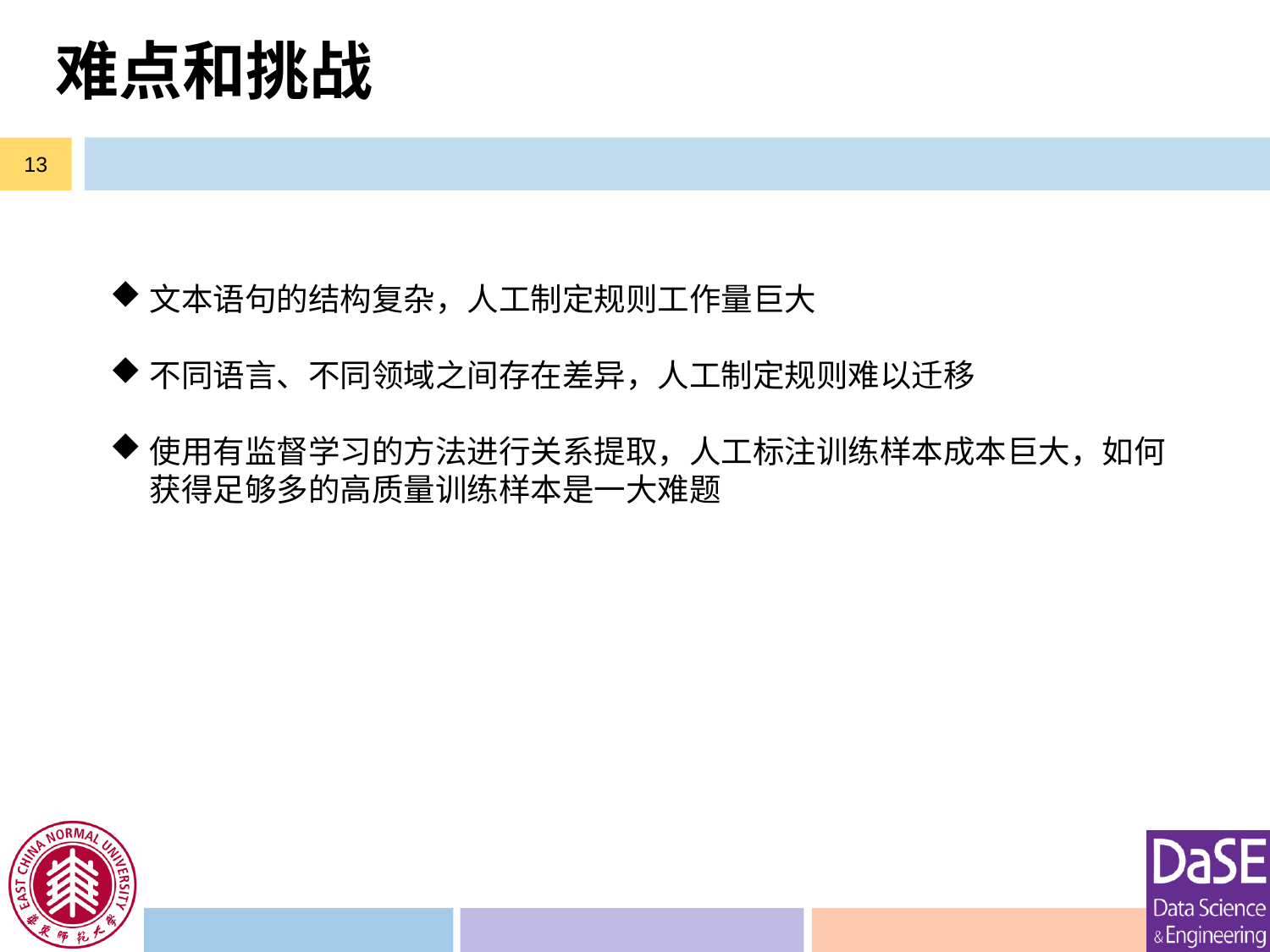

# 难点和挑战
13

文本语句的结构复杂，人工制定规则工作量巨大

不同语言、不同领域之间存在差异，人工制定规则难以迁移

使用有监督学习的方法进行关系提取，人工标注训练样本成本巨大，如何获得足够多的高质量训练样本是一大难题